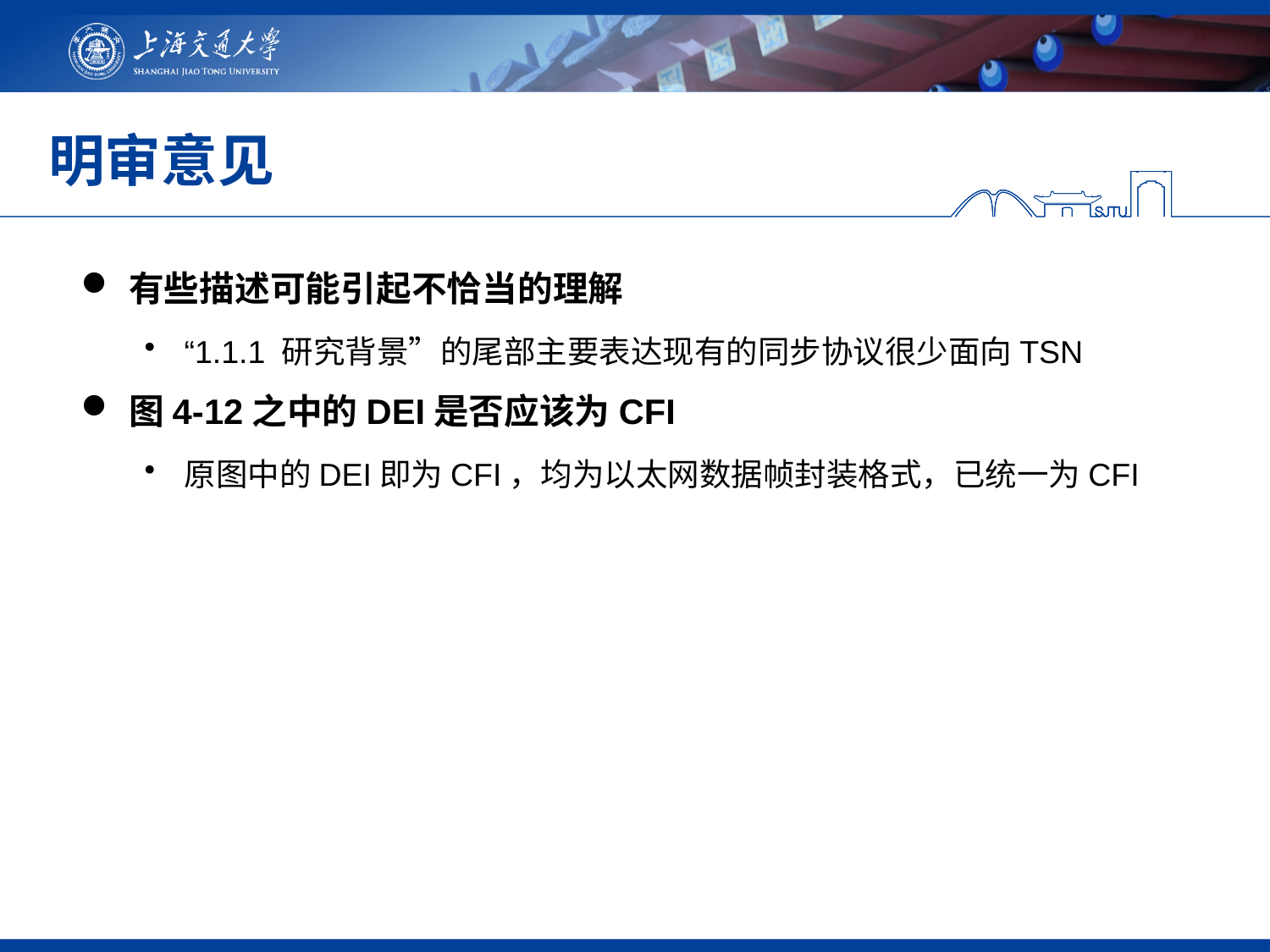

明审意见
有些描述可能引起不恰当的理解
“1.1.1 研究背景”的尾部主要表达现有的同步协议很少面向TSN
图4-12之中的DEI是否应该为CFI
原图中的DEI即为CFI，均为以太网数据帧封装格式，已统一为CFI